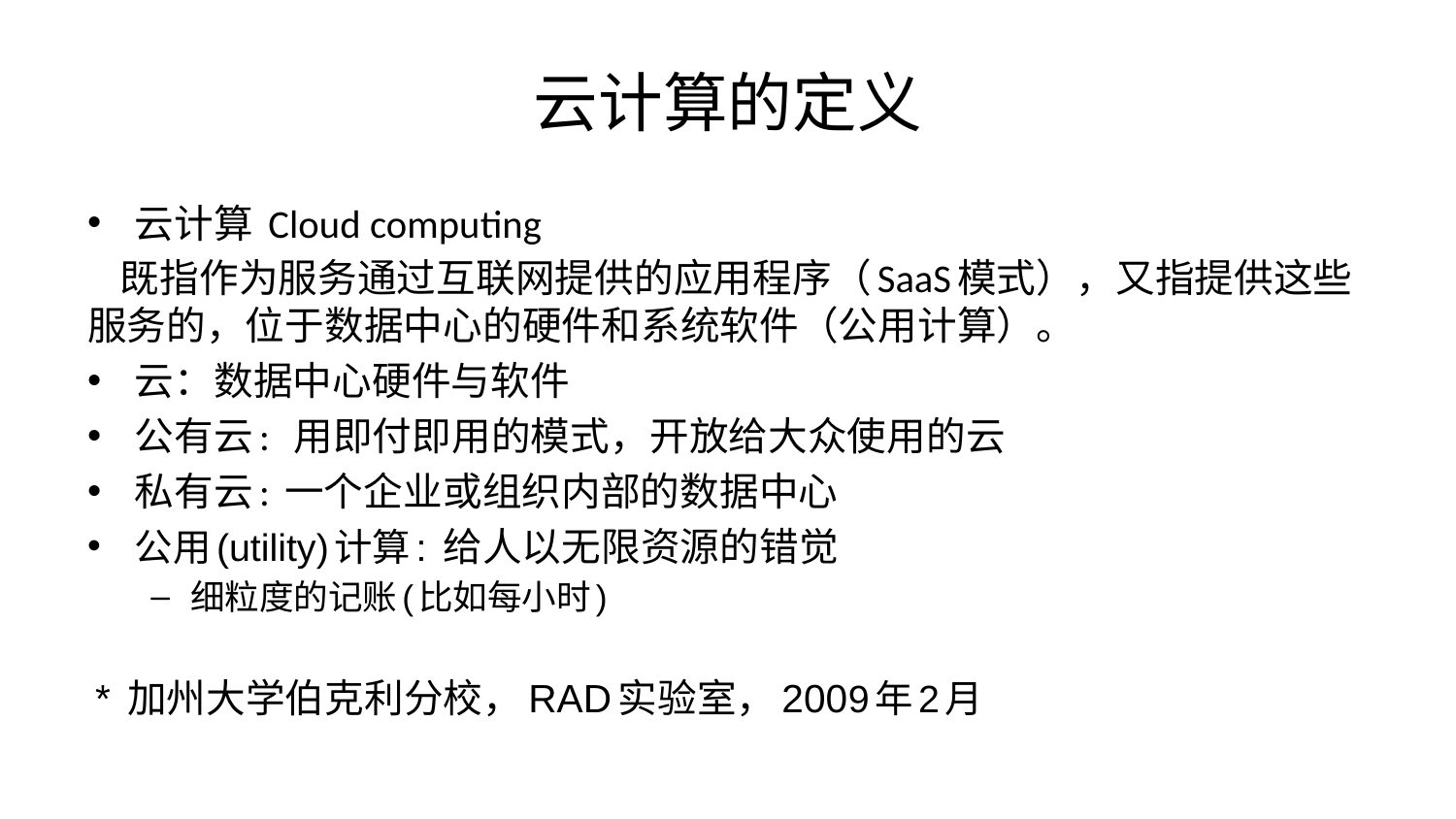

# 云计算的定义
云计算 Cloud computing
   既指作为服务通过互联网提供的应用程序（SaaS模式），又指提供这些服务的，位于数据中心的硬件和系统软件（公用计算）。
云：数据中心硬件与软件
公有云:  用即付即用的模式，开放给大众使用的云
私有云: 一个企业或组织内部的数据中心
公用(utility)计算: 给人以无限资源的错觉
细粒度的记账(比如每小时)

* 加州大学伯克利分校，RAD实验室，2009年2月